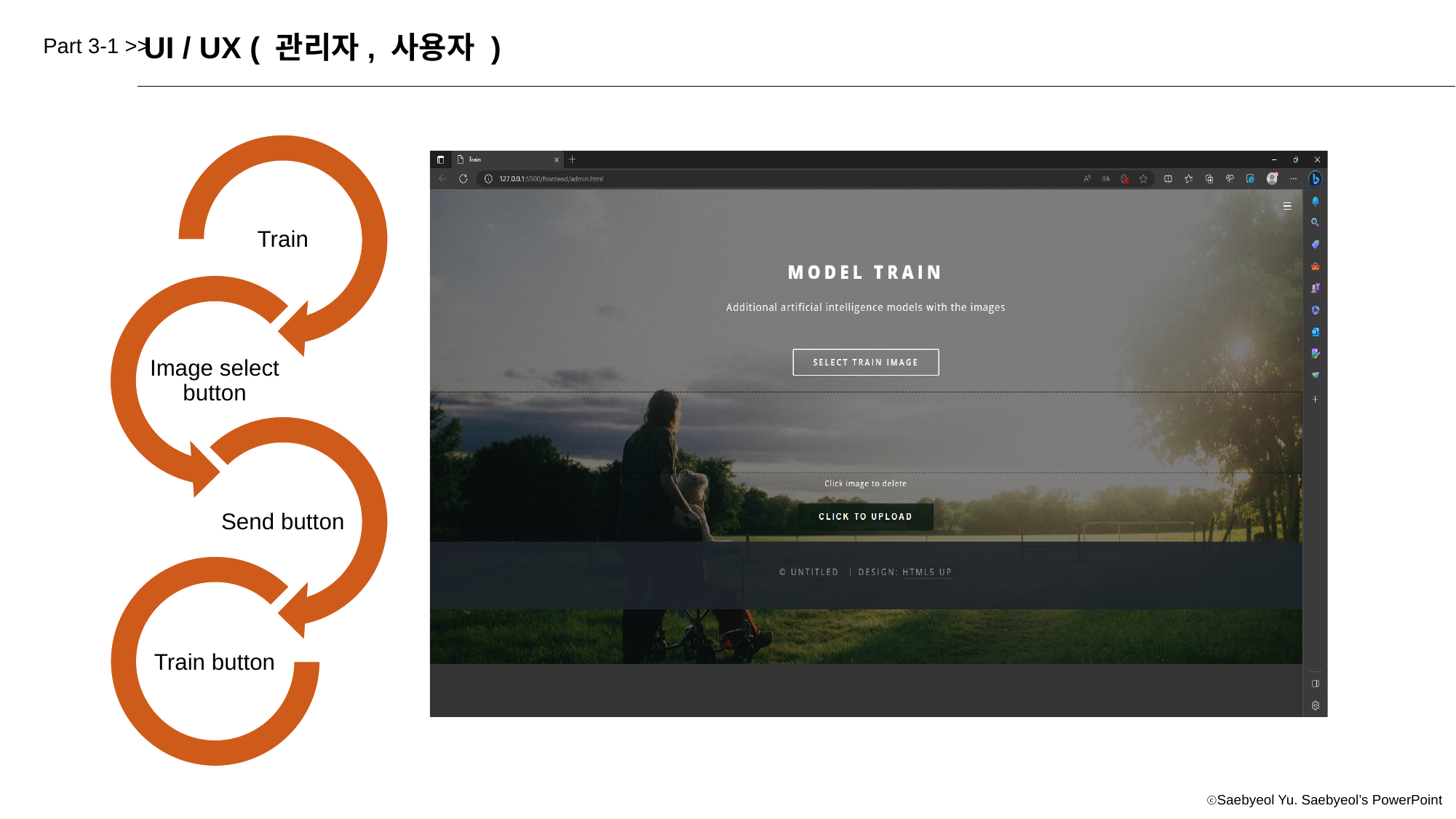

UI / UX ( 관리자, 사용자 )
Part 3-1 >>
Train
Image select button
Send button
Train button